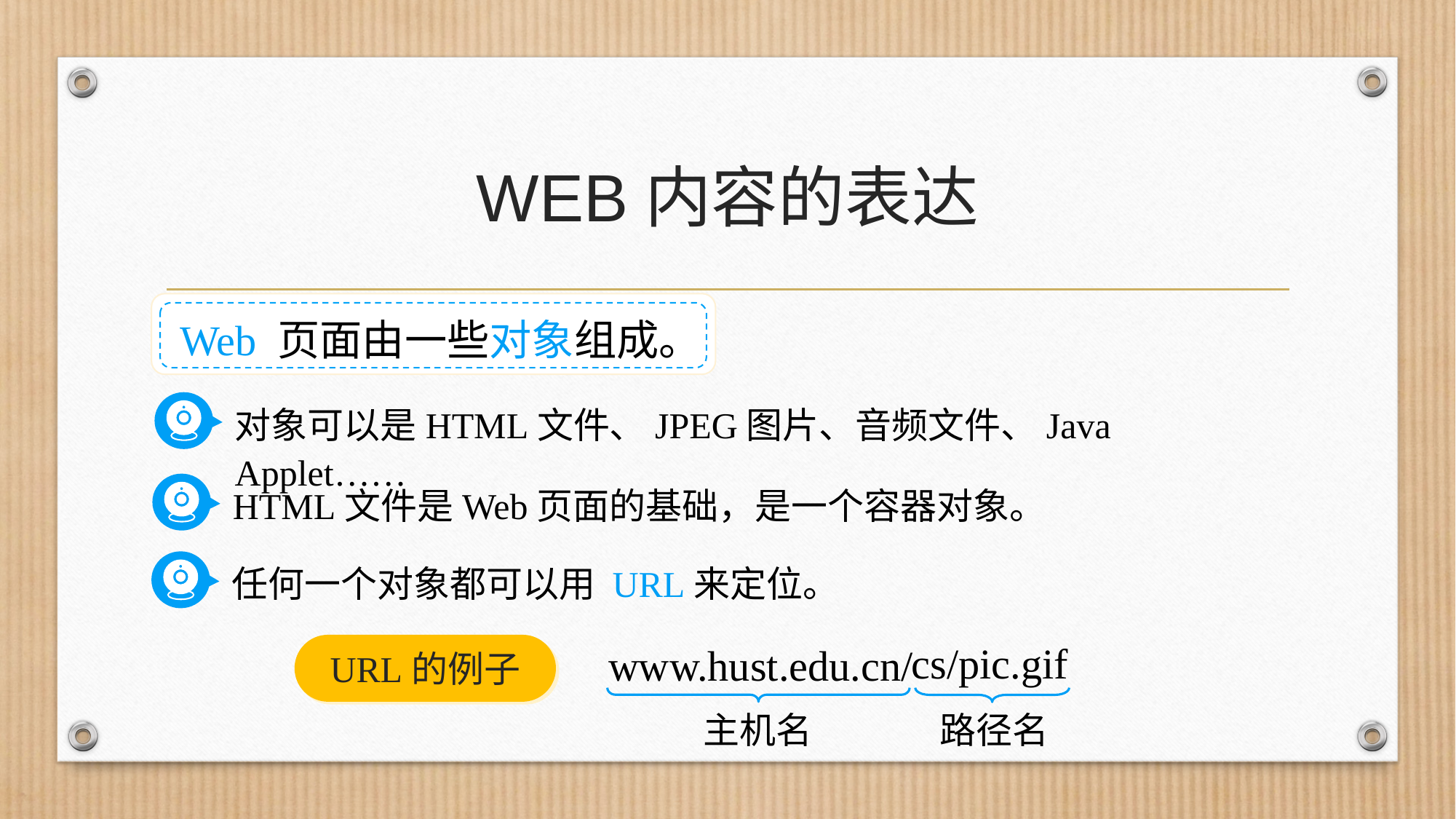

# WEB内容的表达

Web 页面由一些对象组成。

对象可以是HTML文件、JPEG图片、音频文件、Java Applet……

HTML文件是Web页面的基础，是一个容器对象。

任何一个对象都可以用 URL来定位。

cs/pic.gif
www.hust.edu.cn/
URL的例子
路径名
主机名